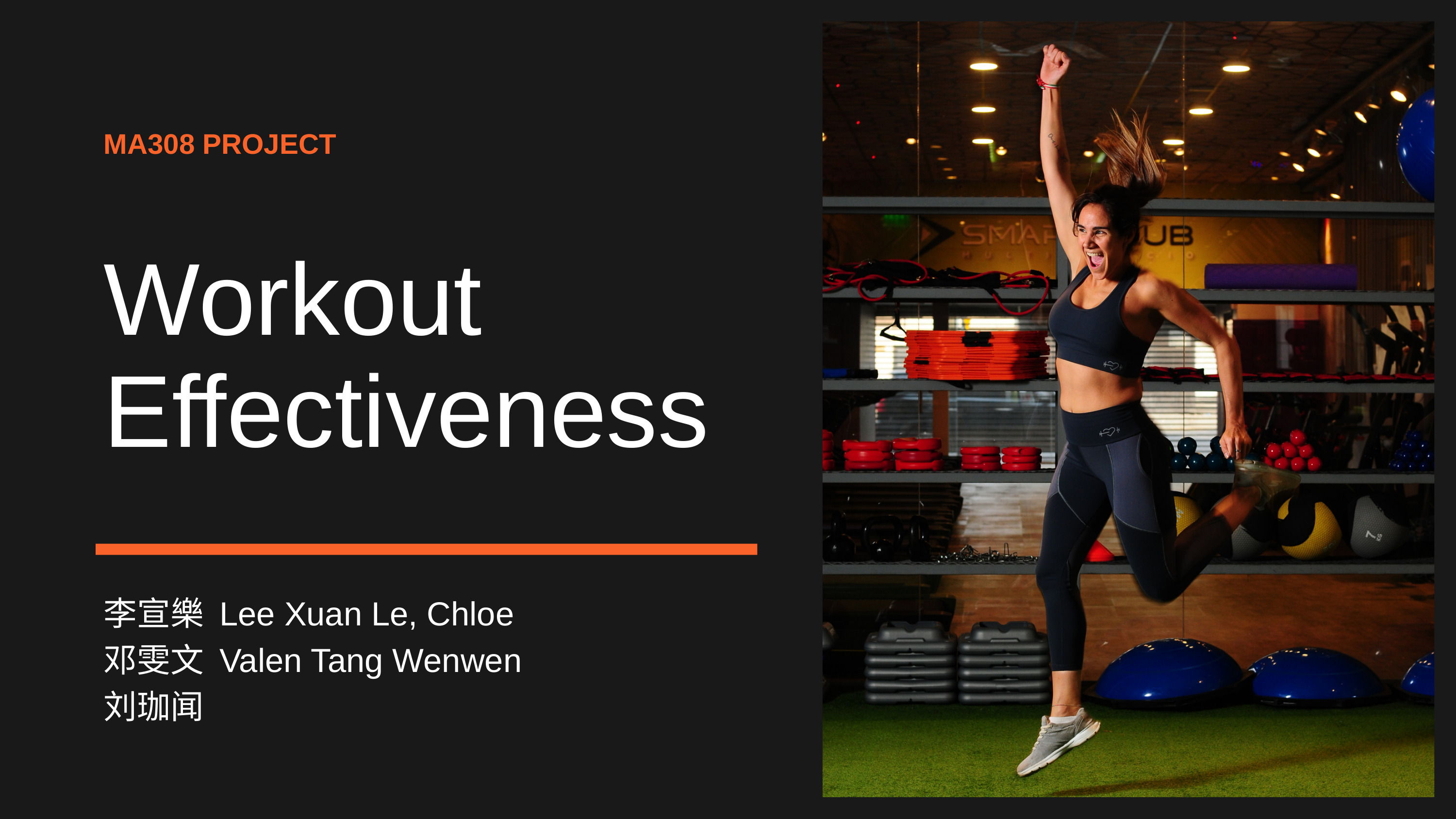

MA308 PROJECT
Workout Effectiveness

李宣樂 Lee Xuan Le, Chloe
邓雯文 Valen Tang Wenwen
刘珈闻